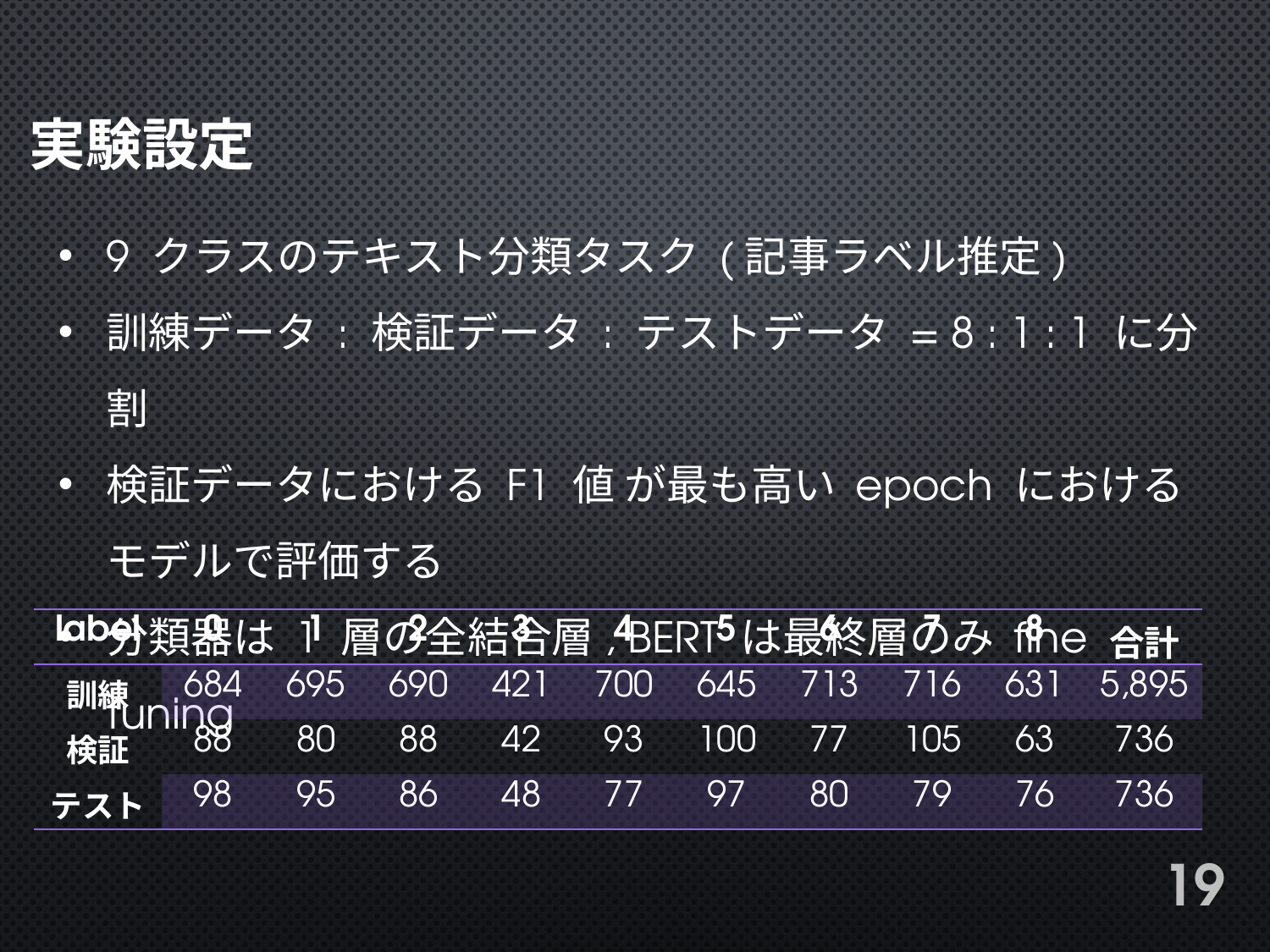

実験設定
9 クラスのテキスト分類タスク (記事ラベル推定)
訓練データ : 検証データ : テストデータ = 8 : 1 : 1 に分割
検証データにおける F1 値 が最も高い epoch における
モデルで評価する
分類器は 1 層の全結合層, BERT は最終層のみ fine tuning

| label | 0 | 1 | 2 | 3 | 4 | 5 | 6 | 7 | 8 | 合計 |
| --- | --- | --- | --- | --- | --- | --- | --- | --- | --- | --- |
| 訓練 | 684 | 695 | 690 | 421 | 700 | 645 | 713 | 716 | 631 | 5,895 |
| 検証 | 88 | 80 | 88 | 42 | 93 | 100 | 77 | 105 | 63 | 736 |
| テスト | 98 | 95 | 86 | 48 | 77 | 97 | 80 | 79 | 76 | 736 |
19